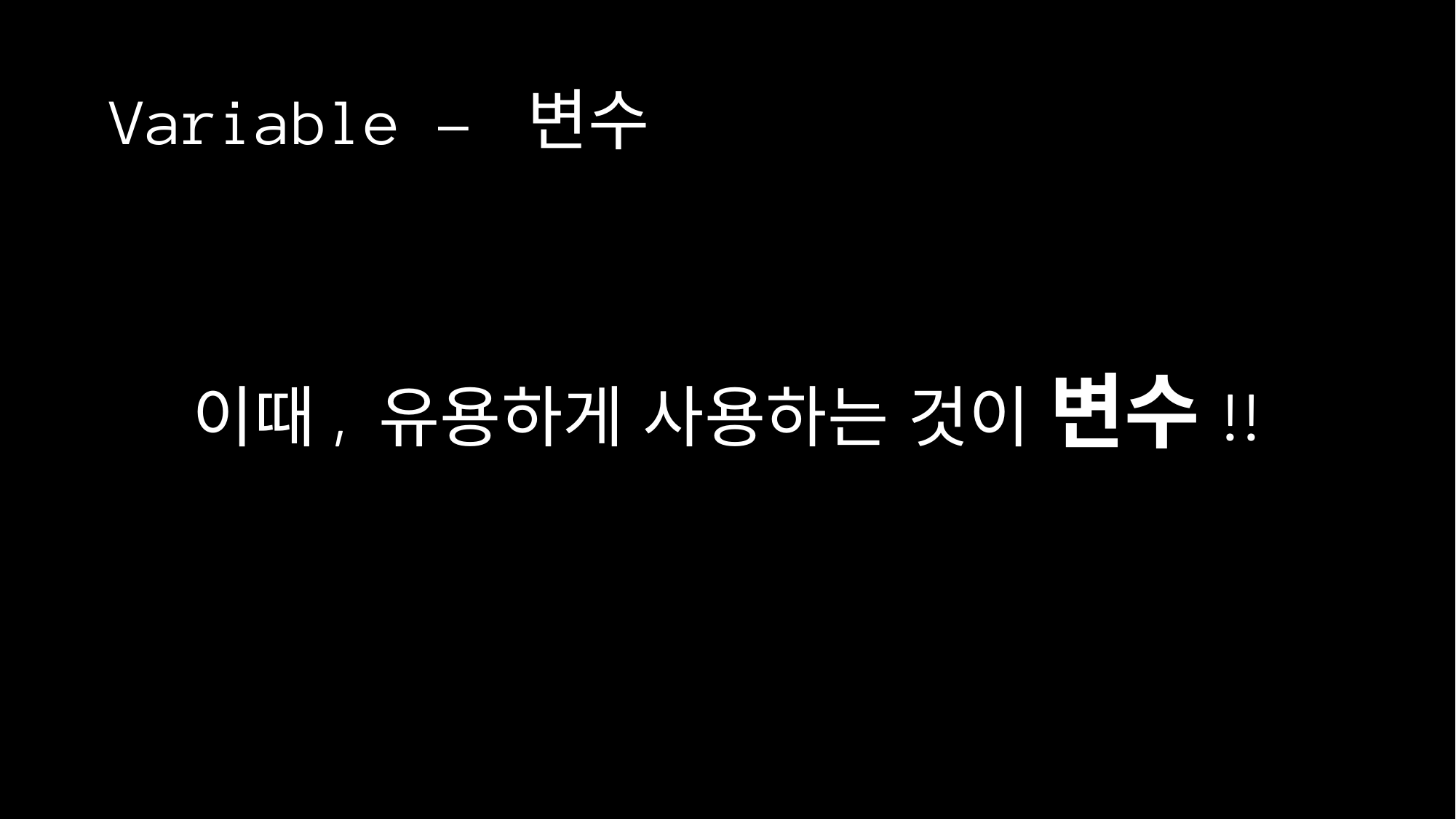

# Variable - 변수
이때, 유용하게 사용하는 것이 변수!!